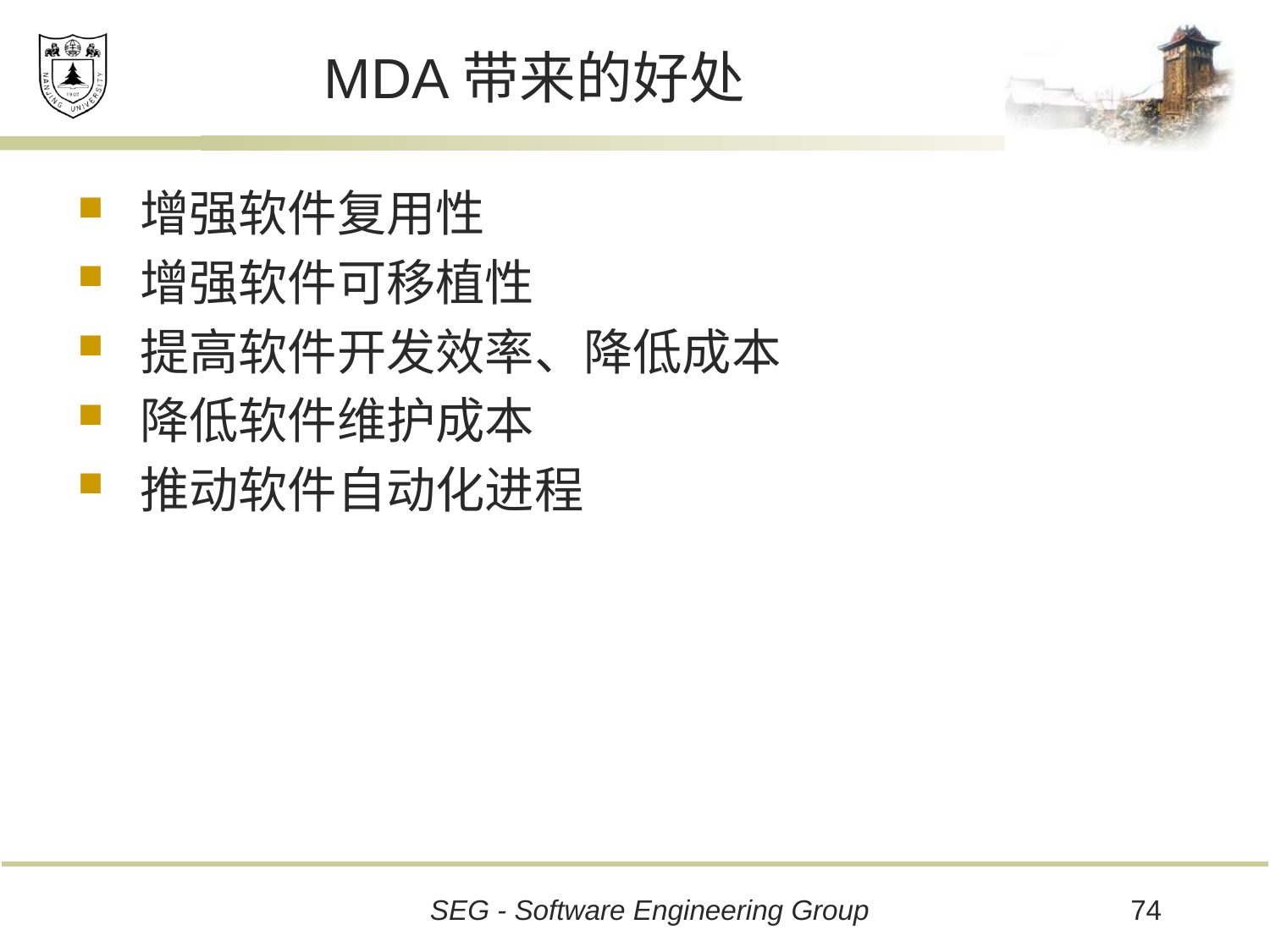

# MDA带来的好处
增强软件复用性
增强软件可移植性
提高软件开发效率、降低成本
降低软件维护成本
推动软件自动化进程
74
SEG - Software Engineering Group